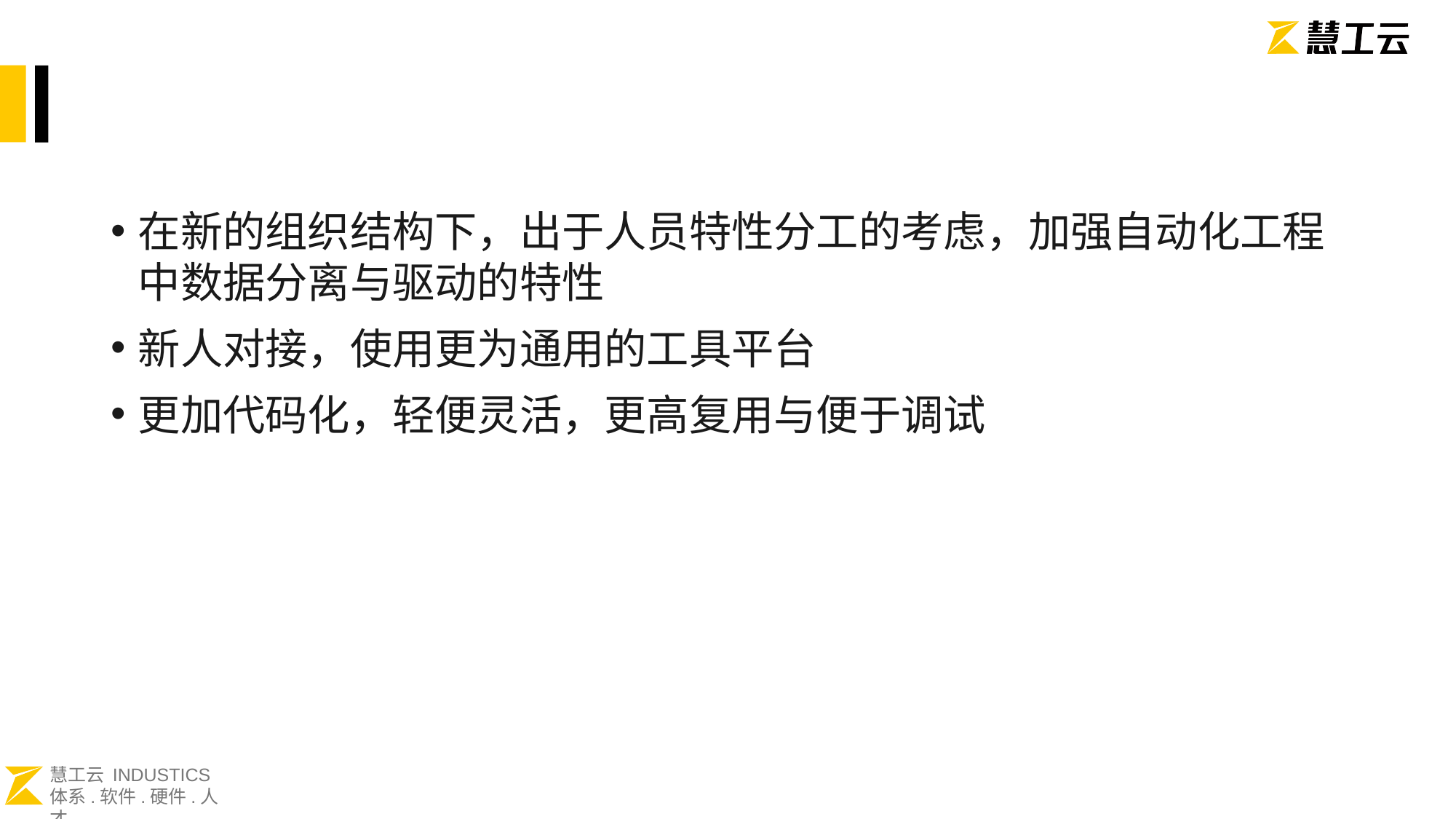

#
在新的组织结构下，出于人员特性分工的考虑，加强自动化工程中数据分离与驱动的特性
新人对接，使用更为通用的工具平台
更加代码化，轻便灵活，更高复用与便于调试